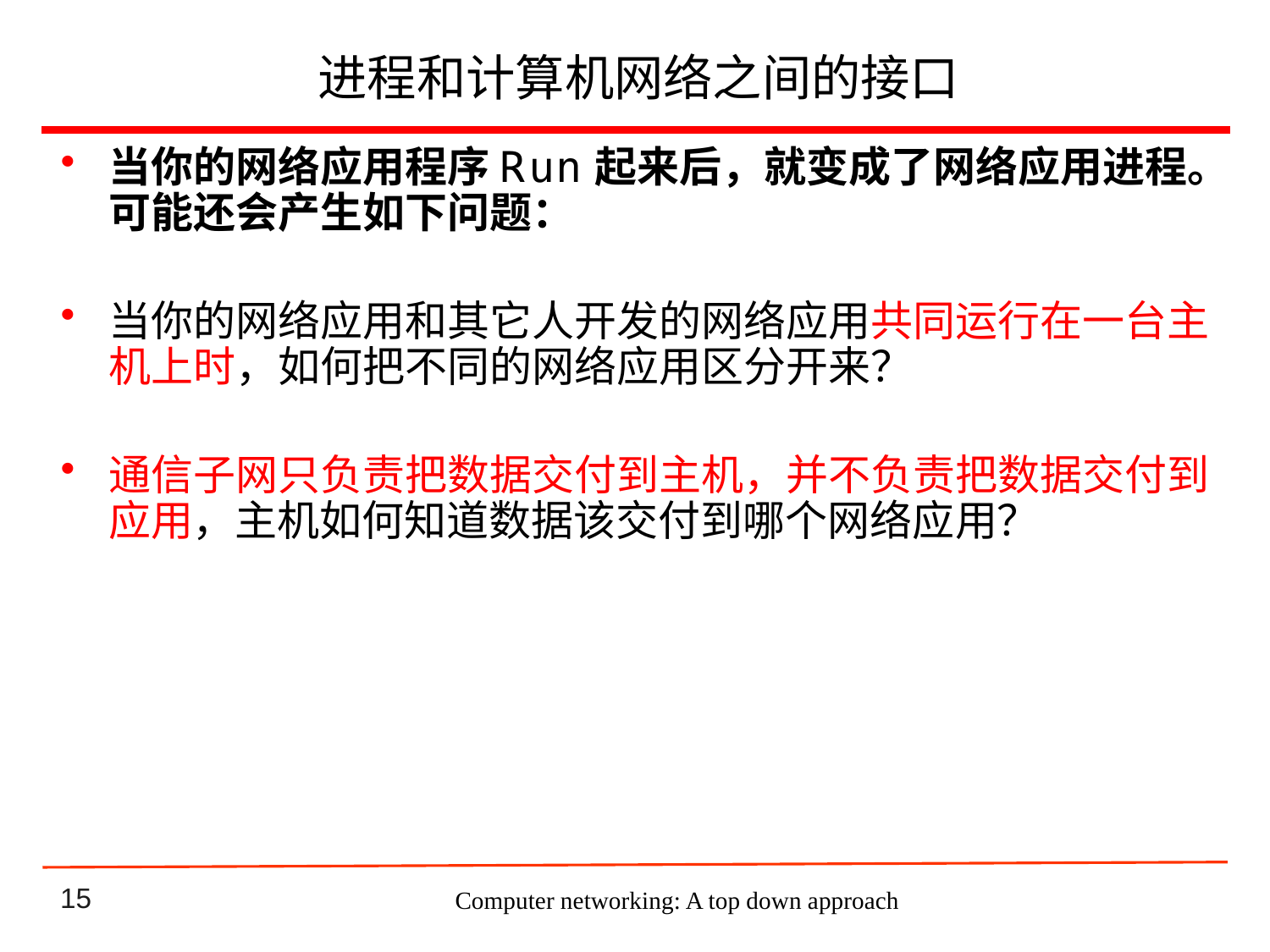

# 进程和计算机网络之间的接口
当你的网络应用程序Run起来后，就变成了网络应用进程。可能还会产生如下问题：

当你的网络应用和其它人开发的网络应用共同运行在一台主机上时，如何把不同的网络应用区分开来？

通信子网只负责把数据交付到主机，并不负责把数据交付到应用，主机如何知道数据该交付到哪个网络应用？

Computer networking: A top down approach